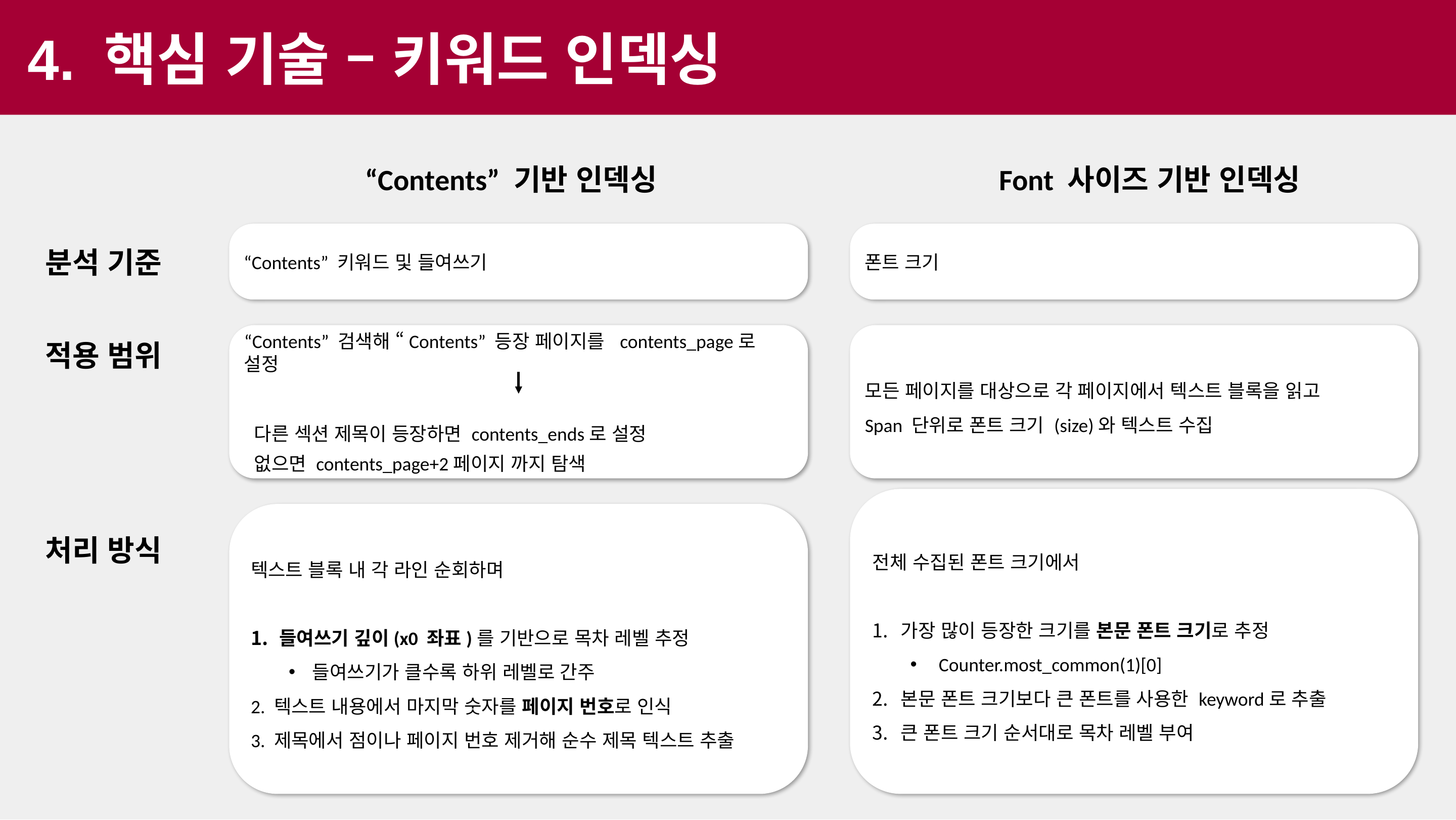

4. 핵심 기술 – 키워드 인덱싱
“Contents” 기반 인덱싱
Font 사이즈 기반 인덱싱
“Contents” 키워드 및 들여쓰기
폰트 크기
분석 기준
“Contents” 검색해 “Contents” 등장 페이지를  contents_page로 설정

 다른 섹션 제목이 등장하면 contents_ends로 설정
 없으면 contents_page+2페이지 까지 탐색
모든 페이지를 대상으로 각 페이지에서 텍스트 블록을 읽고
Span 단위로 폰트 크기 (size)와 텍스트 수집
적용 범위
전체 수집된 폰트 크기에서

가장 많이 등장한 크기를 본문 폰트 크기로 추정
Counter.most_common(1)[0]
본문 폰트 크기보다 큰 폰트를 사용한 keyword로 추출
큰 폰트 크기 순서대로 목차 레벨 부여
텍스트 블록 내 각 라인 순회하며

들여쓰기 깊이(x0 좌표)를 기반으로 목차 레벨 추정
들여쓰기가 클수록 하위 레벨로 간주
2. 텍스트 내용에서 마지막 숫자를 페이지 번호로 인식
3. 제목에서 점이나 페이지 번호 제거해 순수 제목 텍스트 추출
처리 방식